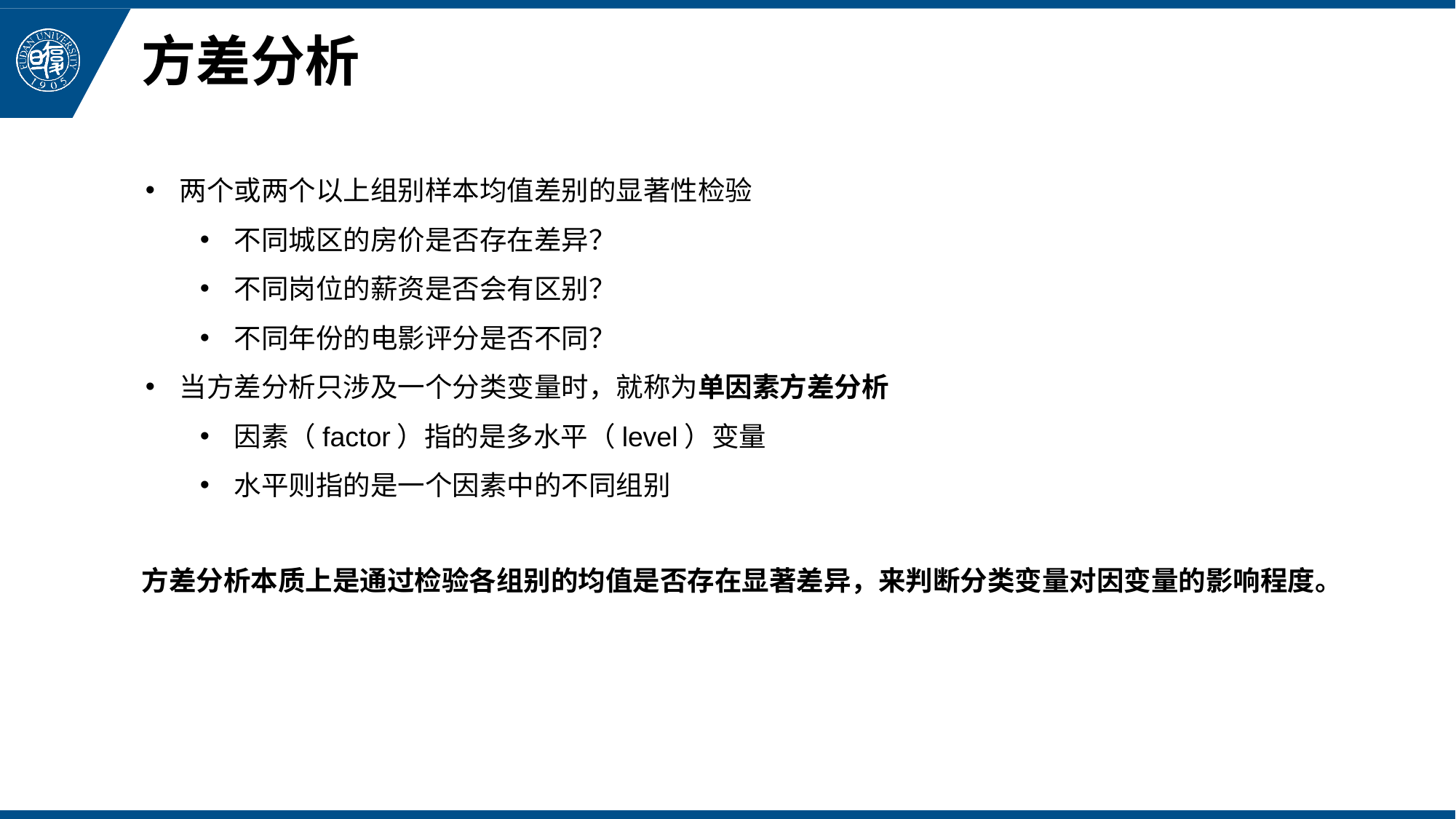

# 方差分析
两个或两个以上组别样本均值差别的显著性检验
不同城区的房价是否存在差异？
不同岗位的薪资是否会有区别？
不同年份的电影评分是否不同？
当方差分析只涉及一个分类变量时，就称为单因素方差分析
因素（factor）指的是多水平（level）变量
水平则指的是一个因素中的不同组别
方差分析本质上是通过检验各组别的均值是否存在显著差异，来判断分类变量对因变量的影响程度。